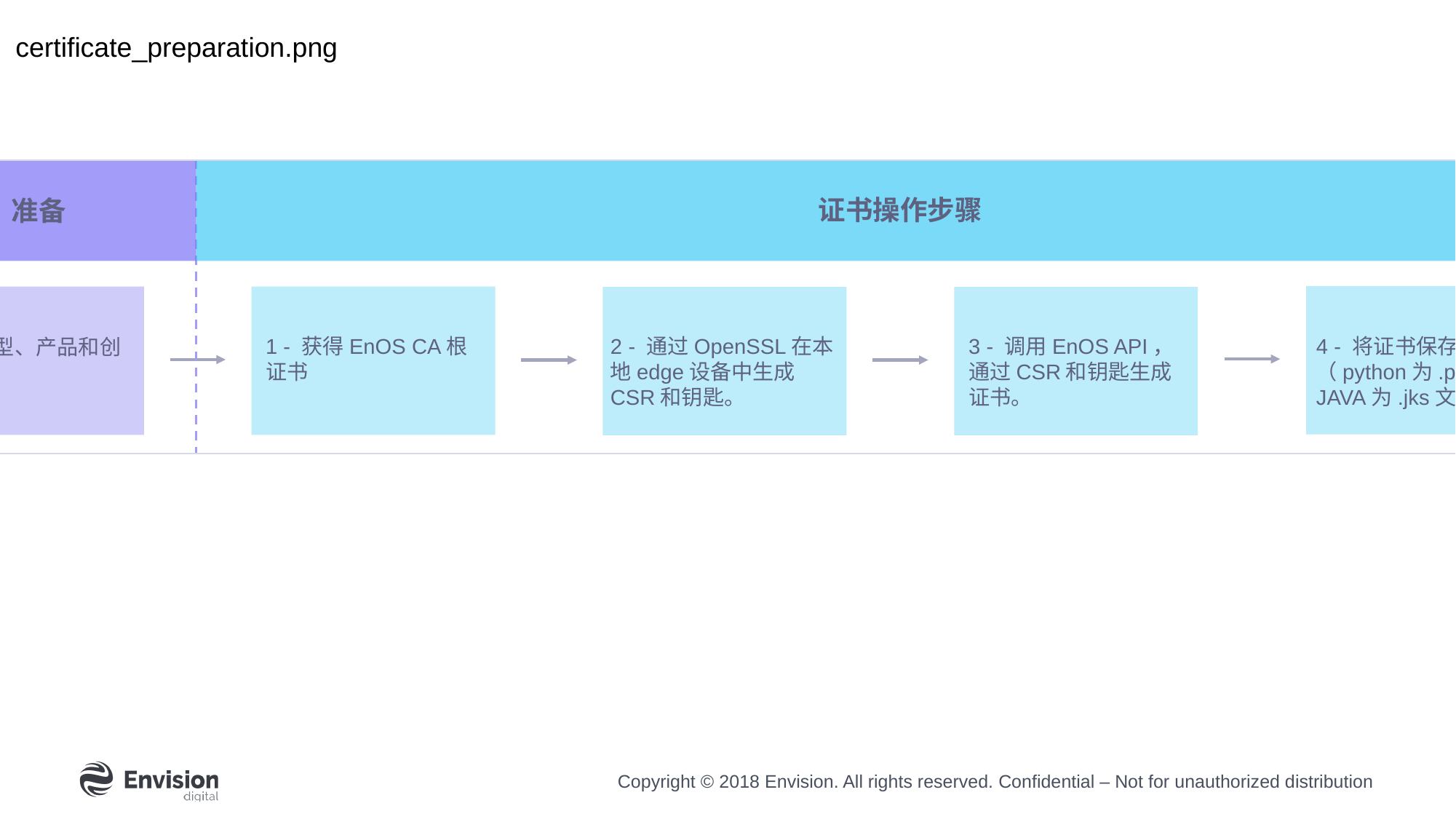

certificate_preparation.png

证书操作步骤
准备

1 - 获得EnOS CA根证书

2 - 通过OpenSSL在本地edge设备中生成CSR和钥匙。

3 - 调用EnOS API，通过CSR和钥匙生成证书。
4 - 将证书保存为文件（python为.pem文件，JAVA为.jks文件）
0 - 定义模型、产品和创建设备。